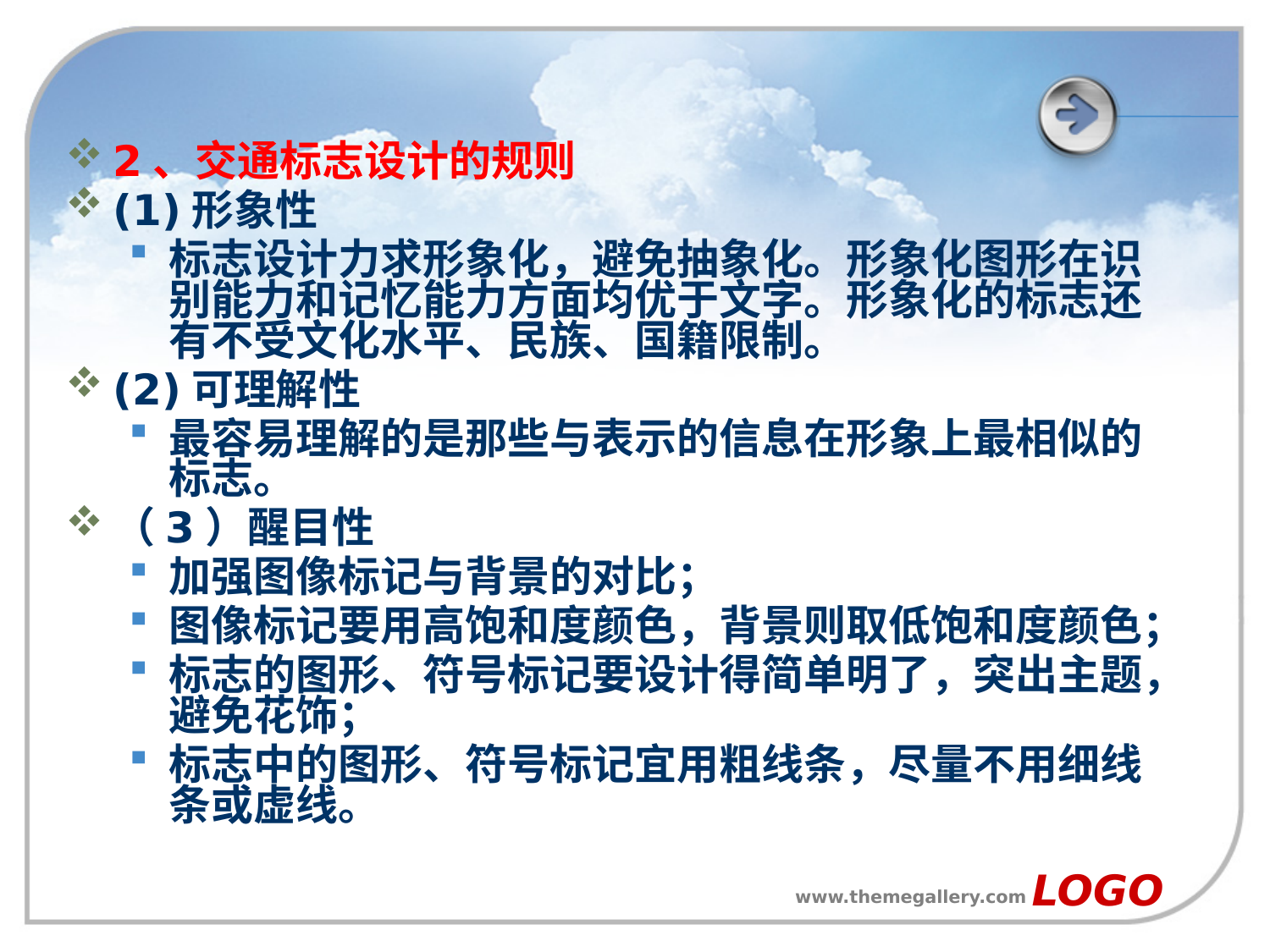

#
2、交通标志设计的规则
(1)形象性
标志设计力求形象化，避免抽象化。形象化图形在识别能力和记忆能力方面均优于文字。形象化的标志还有不受文化水平、民族、国籍限制。
(2)可理解性
最容易理解的是那些与表示的信息在形象上最相似的标志。
（3）醒目性
加强图像标记与背景的对比；
图像标记要用高饱和度颜色，背景则取低饱和度颜色；
标志的图形、符号标记要设计得简单明了，突出主题，避免花饰；
标志中的图形、符号标记宜用粗线条，尽量不用细线条或虚线。
LOGO
www.themegallery.com